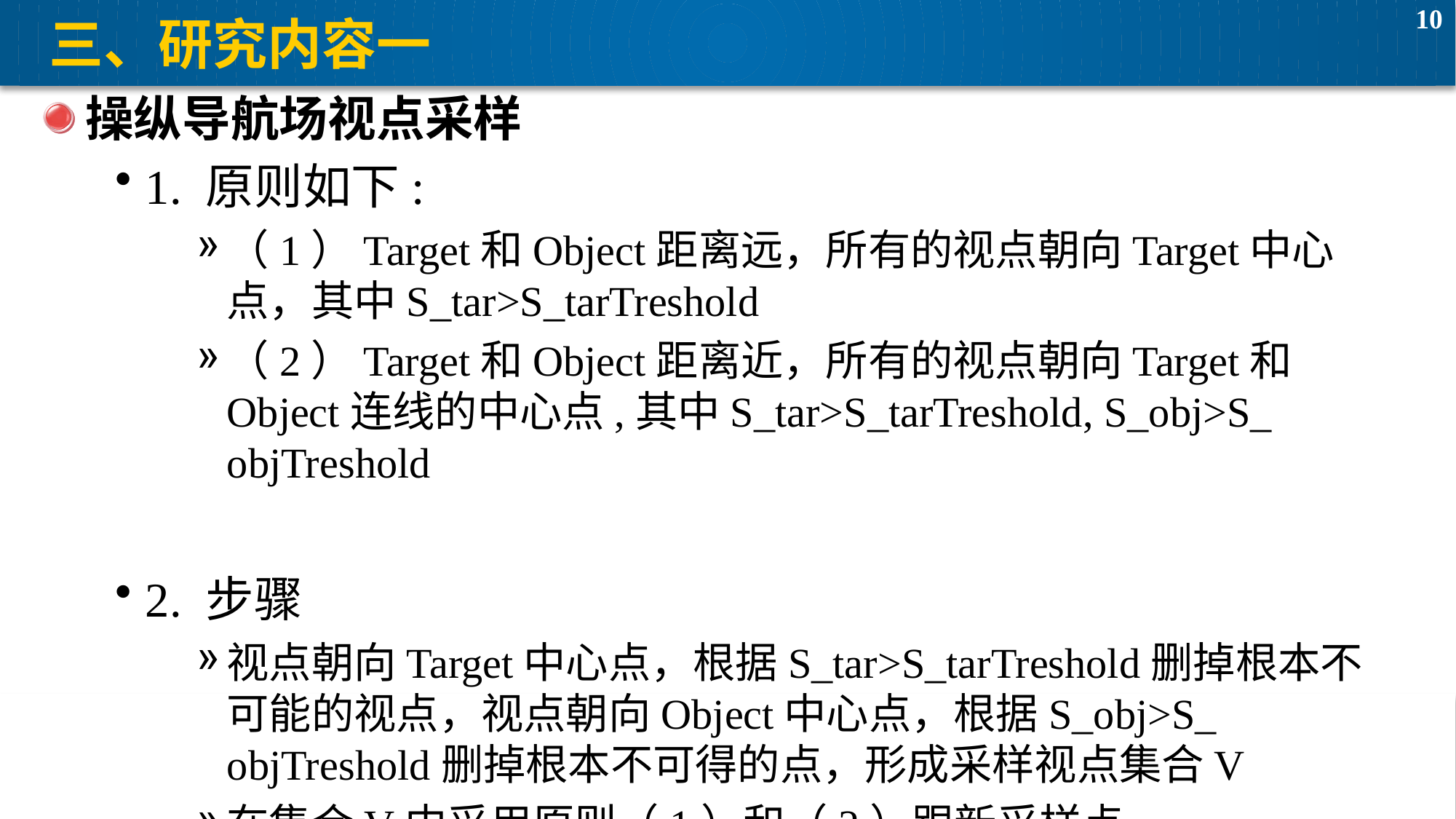

# 三、研究内容一
操纵导航场视点采样
1. 原则如下:
（1）Target和Object距离远，所有的视点朝向Target中心点，其中S_tar>S_tarTreshold
（2）Target和Object距离近，所有的视点朝向Target和Object连线的中心点,其中S_tar>S_tarTreshold, S_obj>S_ objTreshold

2. 步骤
视点朝向Target中心点，根据S_tar>S_tarTreshold删掉根本不可能的视点，视点朝向Object中心点，根据S_obj>S_ objTreshold删掉根本不可得的点，形成采样视点集合V
在集合V中采用原则（1）和（2）跟新采样点